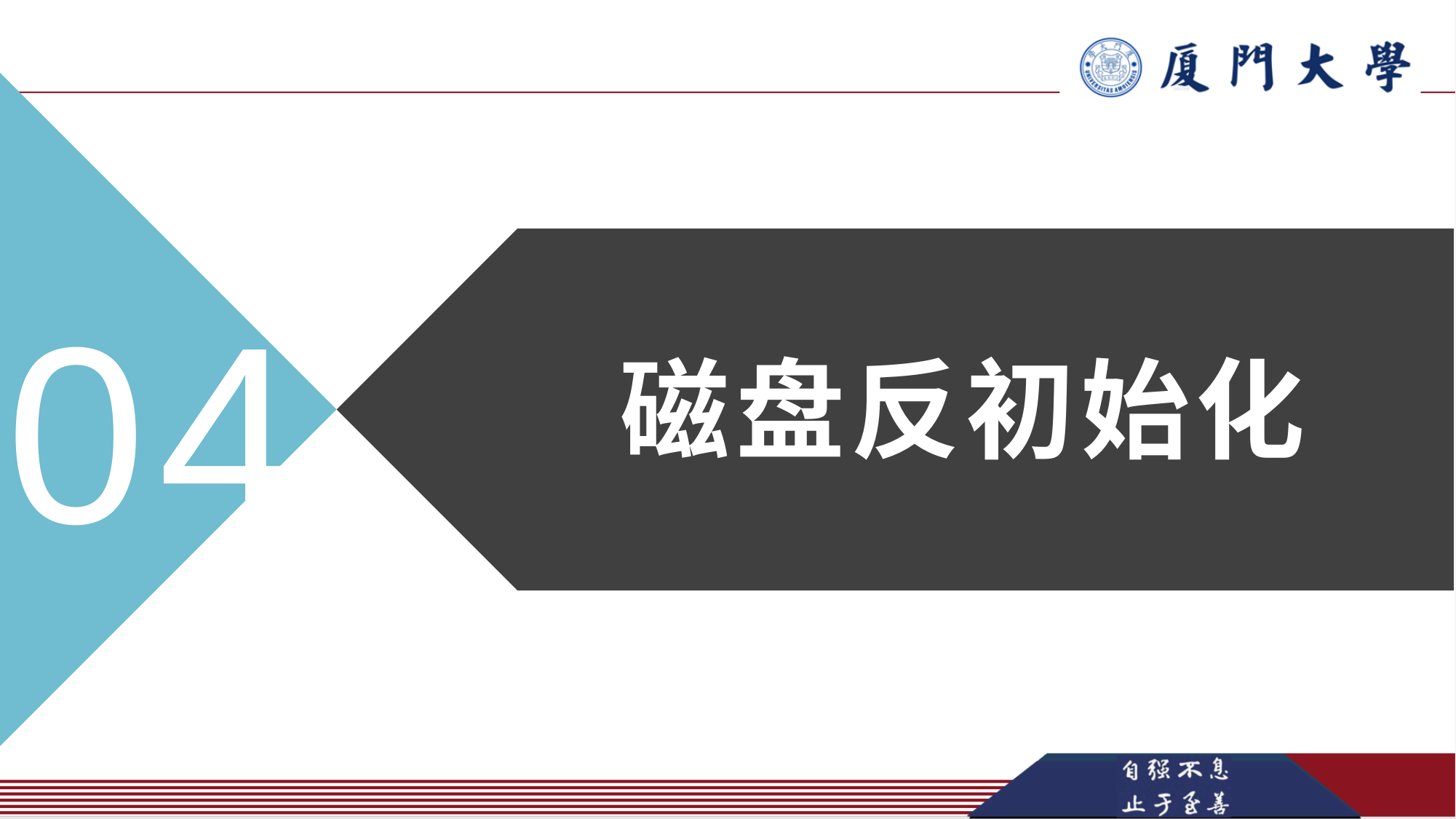

04
Enter your title
磁盘反初始化
01 Title
02 Title
03 Title
04 Title